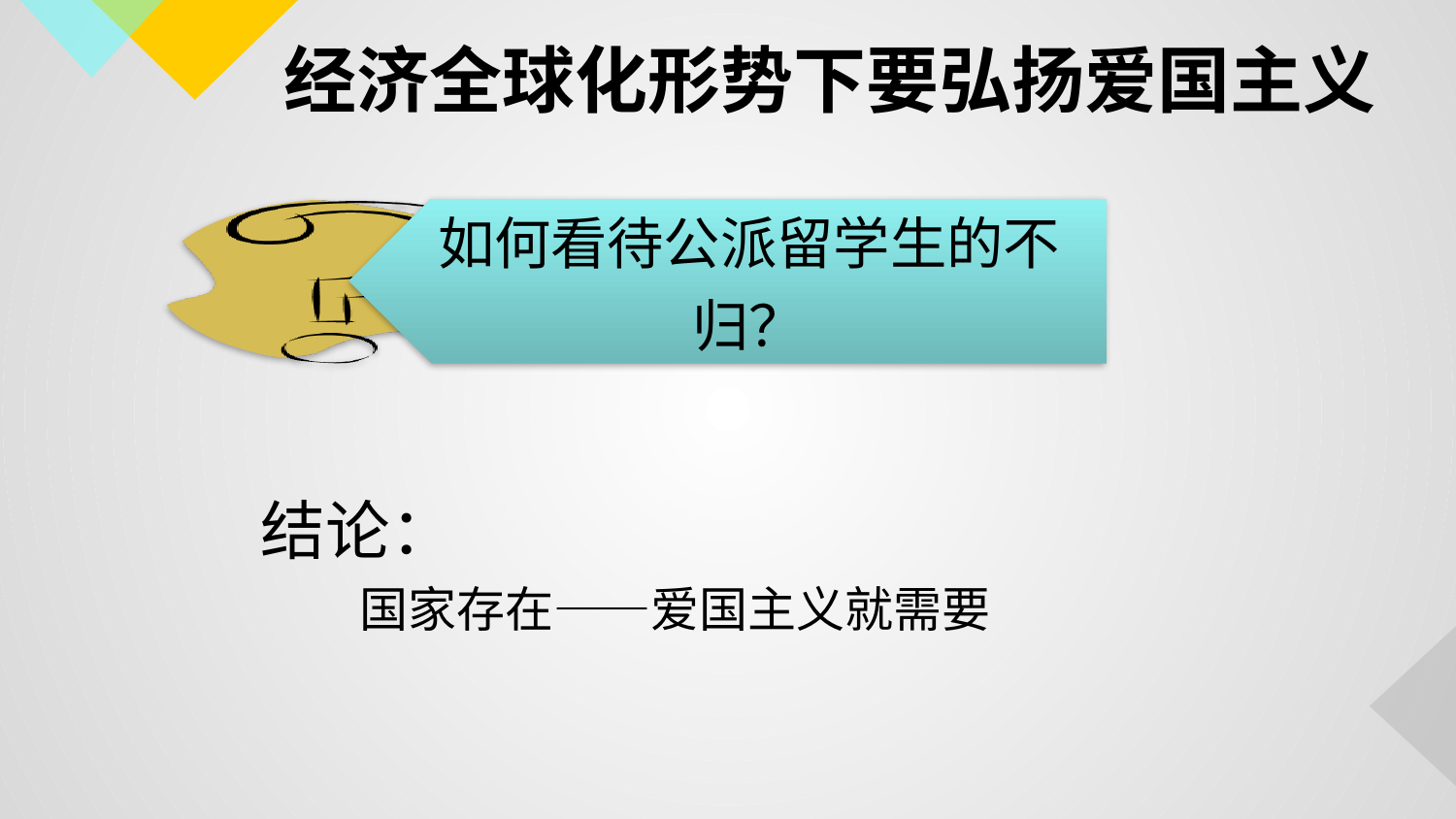

# 经济全球化形势下要弘扬爱国主义
如何看待公派留学生的不归？
结论：
        国家存在——爱国主义就需要